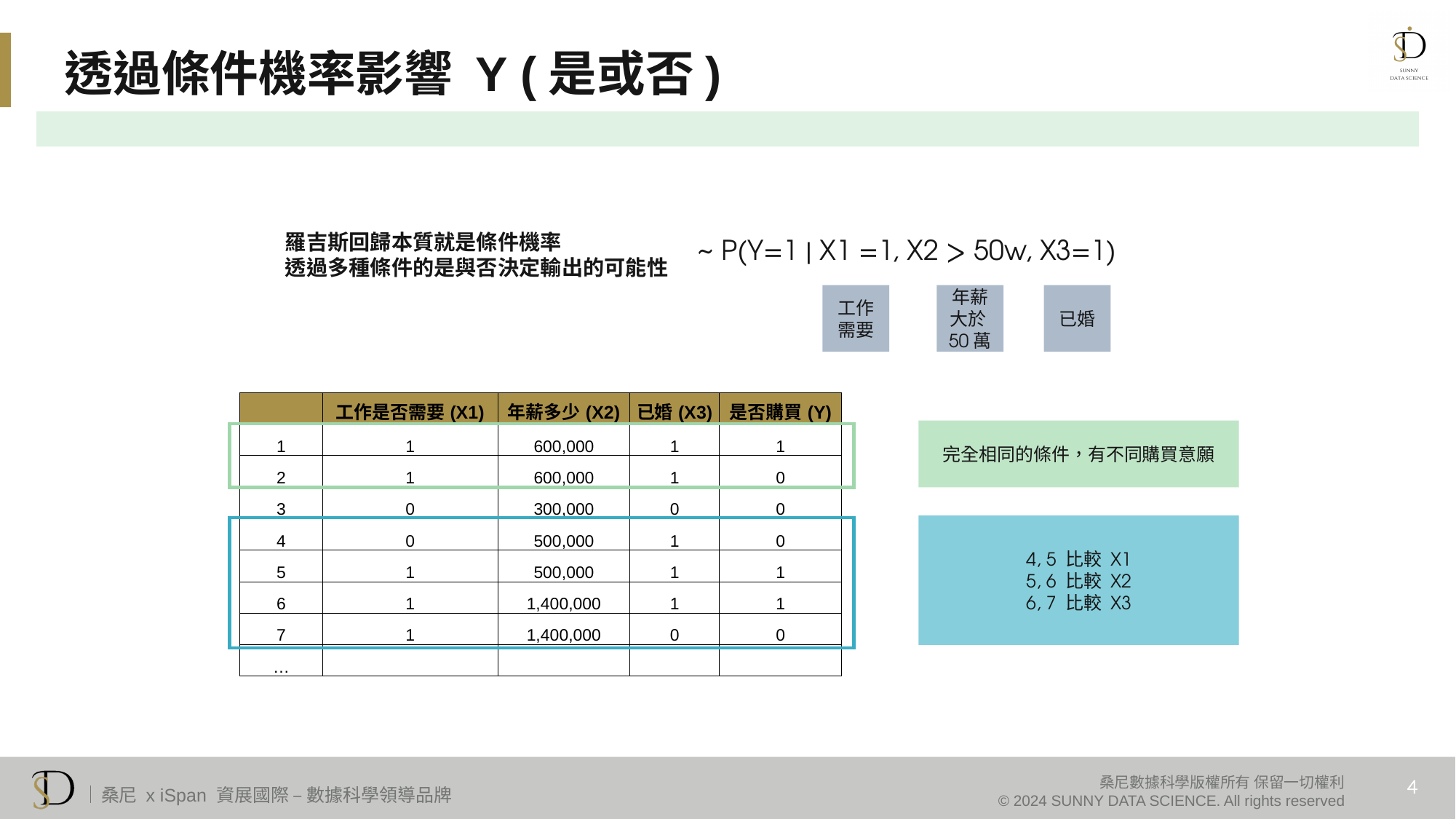

透過條件機率影響 Y (是或否)

羅吉斯回歸本質就是條件機率
透過多種條件的是與否決定輸出的可能性
~ P(Y=1 | X1 =1, X2 > 50w, X3=1)
工作需要
年薪大於50萬
已婚
|  | 工作是否需要(X1) | 年薪多少(X2) | 已婚(X3) | 是否購買(Y) |
| --- | --- | --- | --- | --- |
| 1 | 1 | 600,000 | 1 | 1 |
| 2 | 1 | 600,000 | 1 | 0 |
| 3 | 0 | 300,000 | 0 | 0 |
| 4 | 0 | 500,000 | 1 | 0 |
| 5 | 1 | 500,000 | 1 | 1 |
| 6 | 1 | 1,400,000 | 1 | 1 |
| 7 | 1 | 1,400,000 | 0 | 0 |
| … |  |  |  |  |
完全相同的條件，有不同購買意願

4, 5 比較 X1
5, 6 比較 X2
6, 7 比較 X3